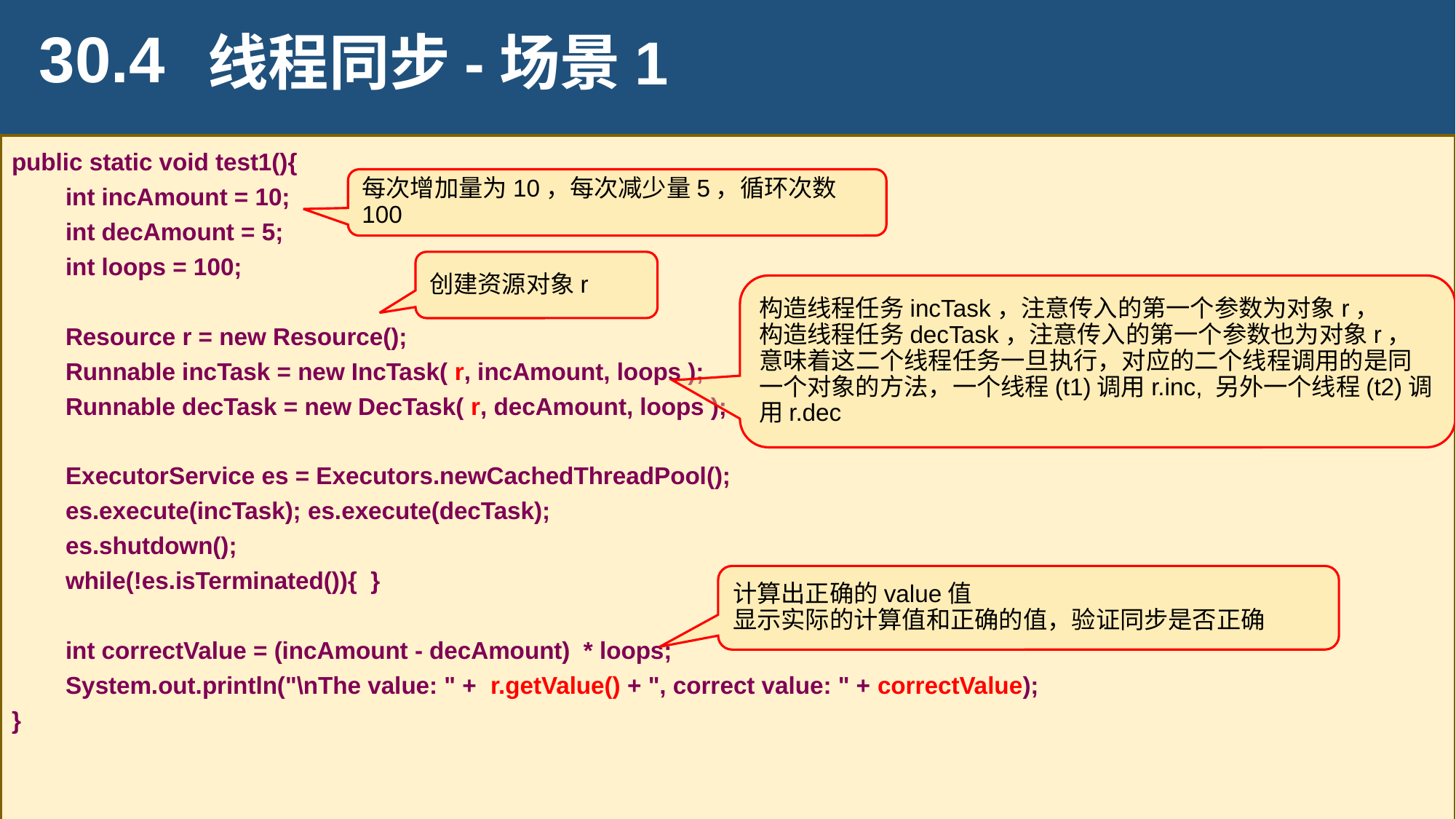

30.4
线程同步-场景1
public static void test1(){
        int incAmount = 10;
        int decAmount = 5;
        int loops = 100;

        Resource r = new Resource();
        Runnable incTask = new IncTask( r, incAmount, loops );
        Runnable decTask = new DecTask( r, decAmount, loops );

        ExecutorService es = Executors.newCachedThreadPool();
        es.execute(incTask); es.execute(decTask);
        es.shutdown();
        while(!es.isTerminated()){  }

        int correctValue = (incAmount - decAmount)  * loops;
        System.out.println("\nThe value: " +  r.getValue() + ", correct value: " + correctValue);
}
每次增加量为10，每次减少量5，循环次数100
创建资源对象r
构造线程任务incTask，注意传入的第一个参数为对象r，
构造线程任务decTask，注意传入的第一个参数也为对象r，
意味着这二个线程任务一旦执行，对应的二个线程调用的是同一个对象的方法，一个线程(t1)调用r.inc, 另外一个线程(t2)调用r.dec
计算出正确的value值
显示实际的计算值和正确的值，验证同步是否正确